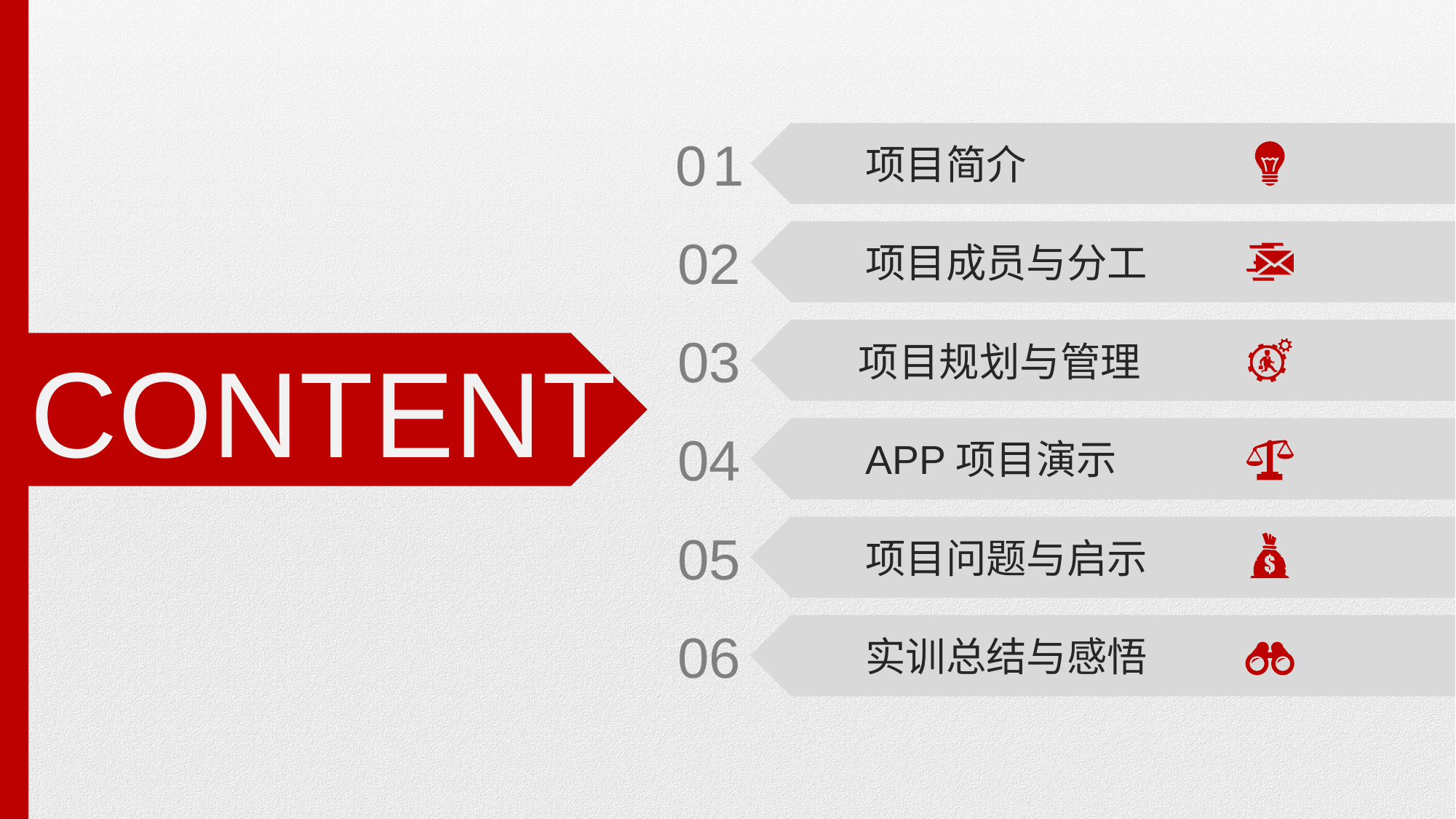

01
项目简介

02
项目成员与分工

       项目规划与管理
03

CONTENT

04
APP项目演示

05
项目问题与启示

06
实训总结与感悟